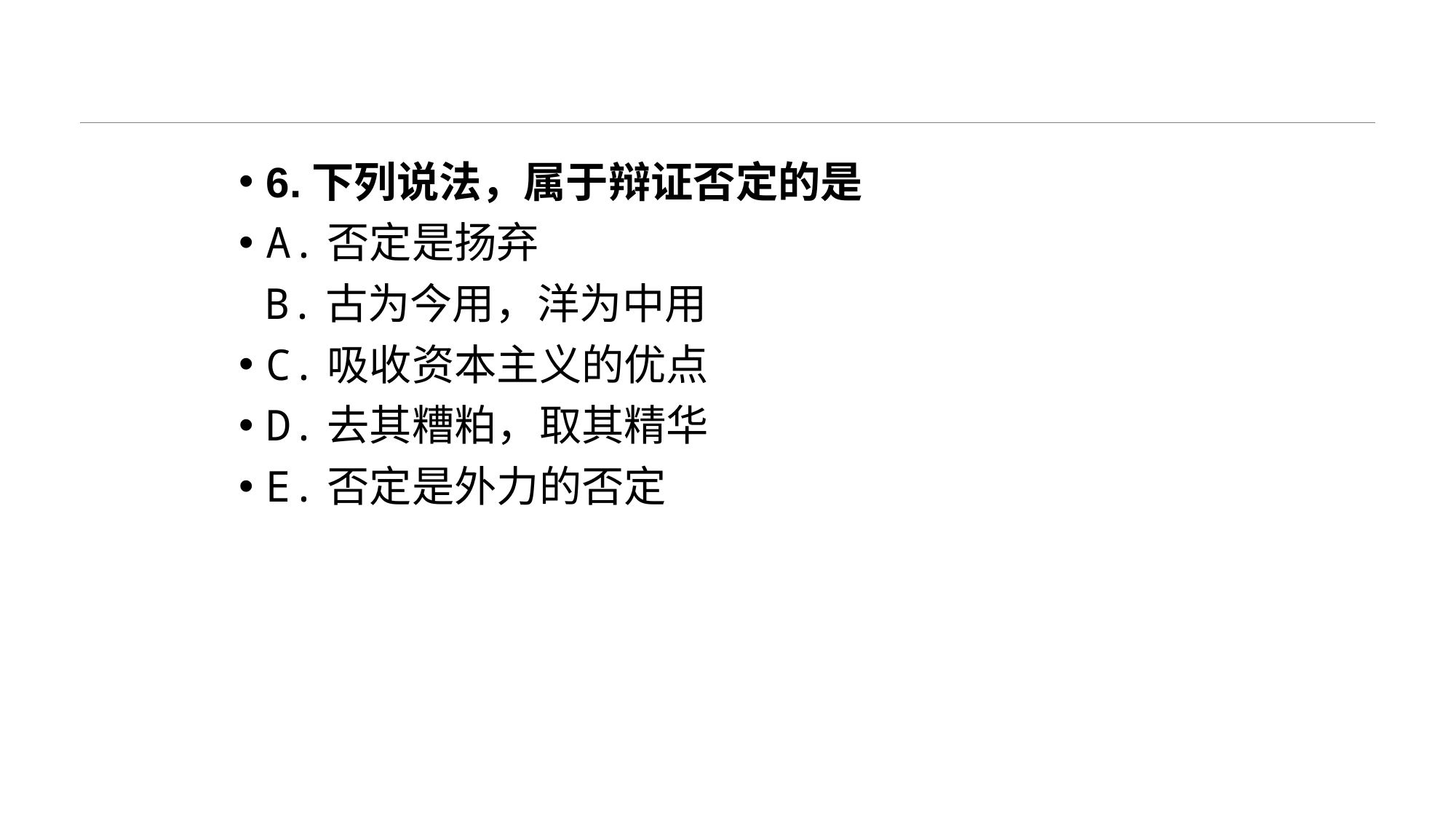

#
6.下列说法，属于辩证否定的是
A.否定是扬弃
 B.古为今用，洋为中用
C.吸收资本主义的优点
D.去其糟粕，取其精华
E.否定是外力的否定